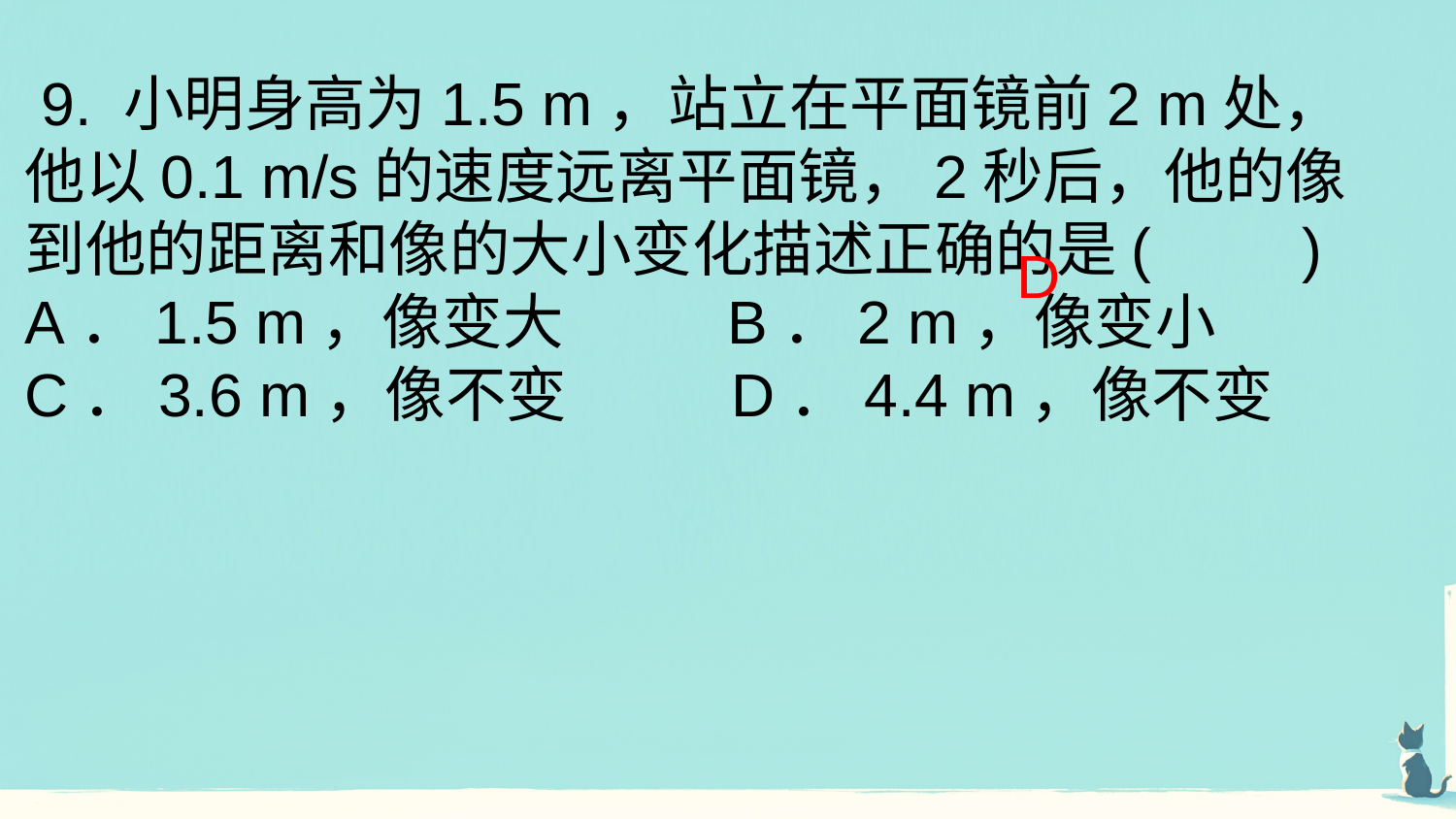

9. 小明身高为1.5 m，站立在平面镜前2 m处，他以0.1 m/s的速度远离平面镜，2秒后，他的像到他的距离和像的大小变化描述正确的是(　　)
A．1.5 m，像变大           B．2 m，像变小
C．3.6 m，像不变           D．4.4 m，像不变
D